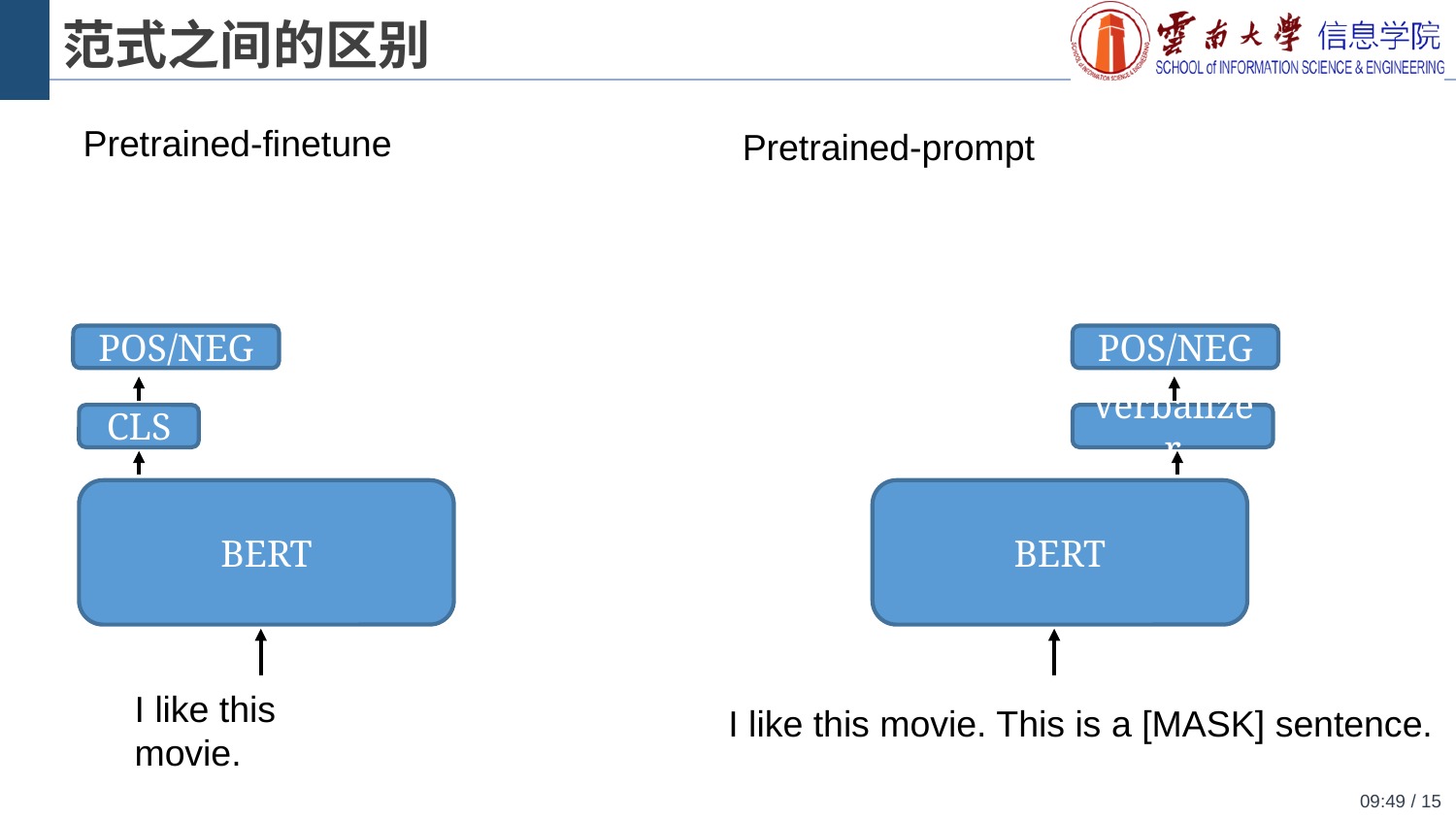

# 范式之间的区别
Pretrained-finetune
Pretrained-prompt
POS/NEG
POS/NEG
CLS
Verbalizer
BERT
BERT
I like this movie.
I like this movie. This is a [MASK] sentence.